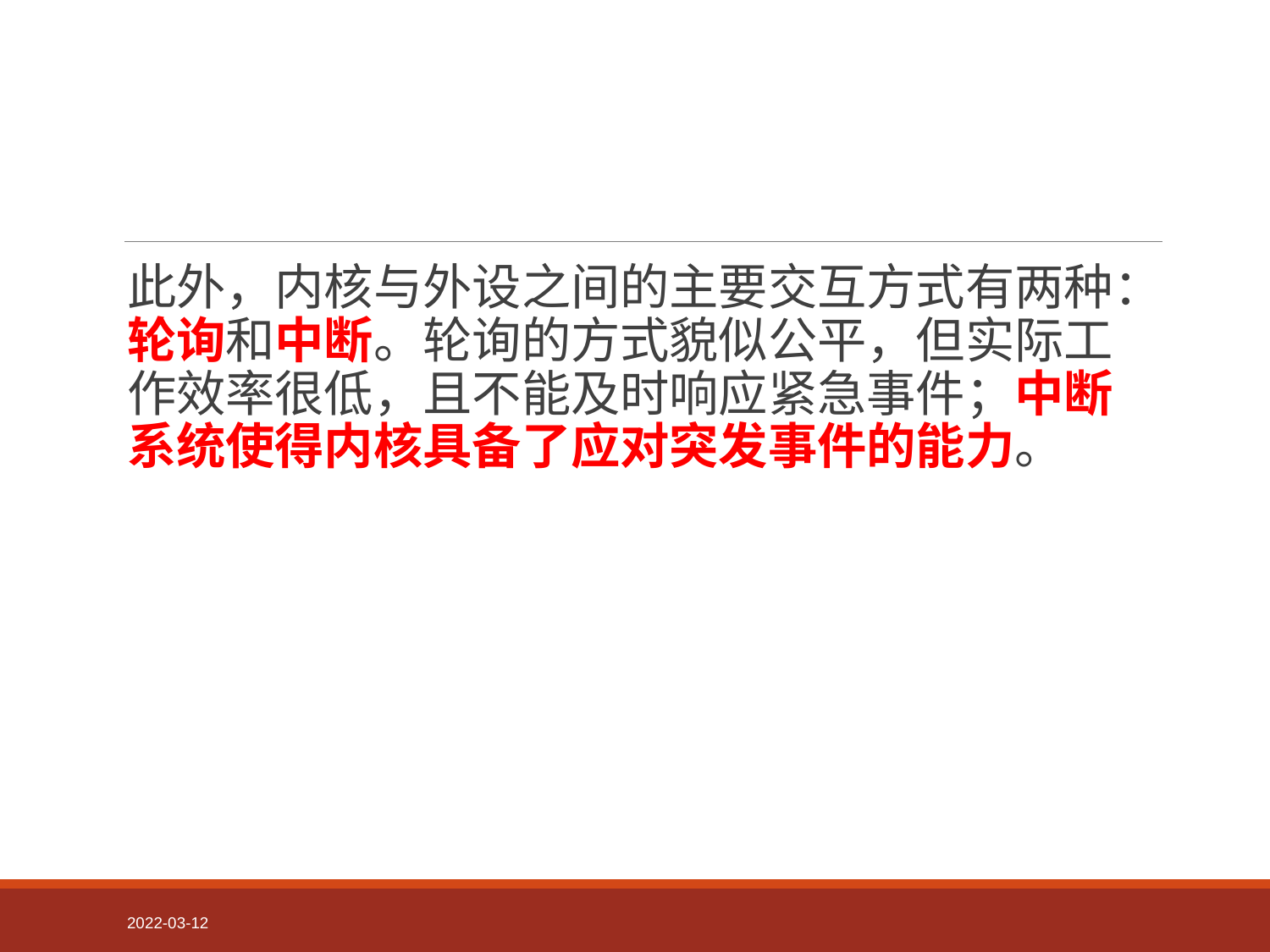

此外，内核与外设之间的主要交互方式有两种：轮询和中断。轮询的方式貌似公平，但实际工作效率很低，且不能及时响应紧急事件；中断系统使得内核具备了应对突发事件的能力。
2022-03-12